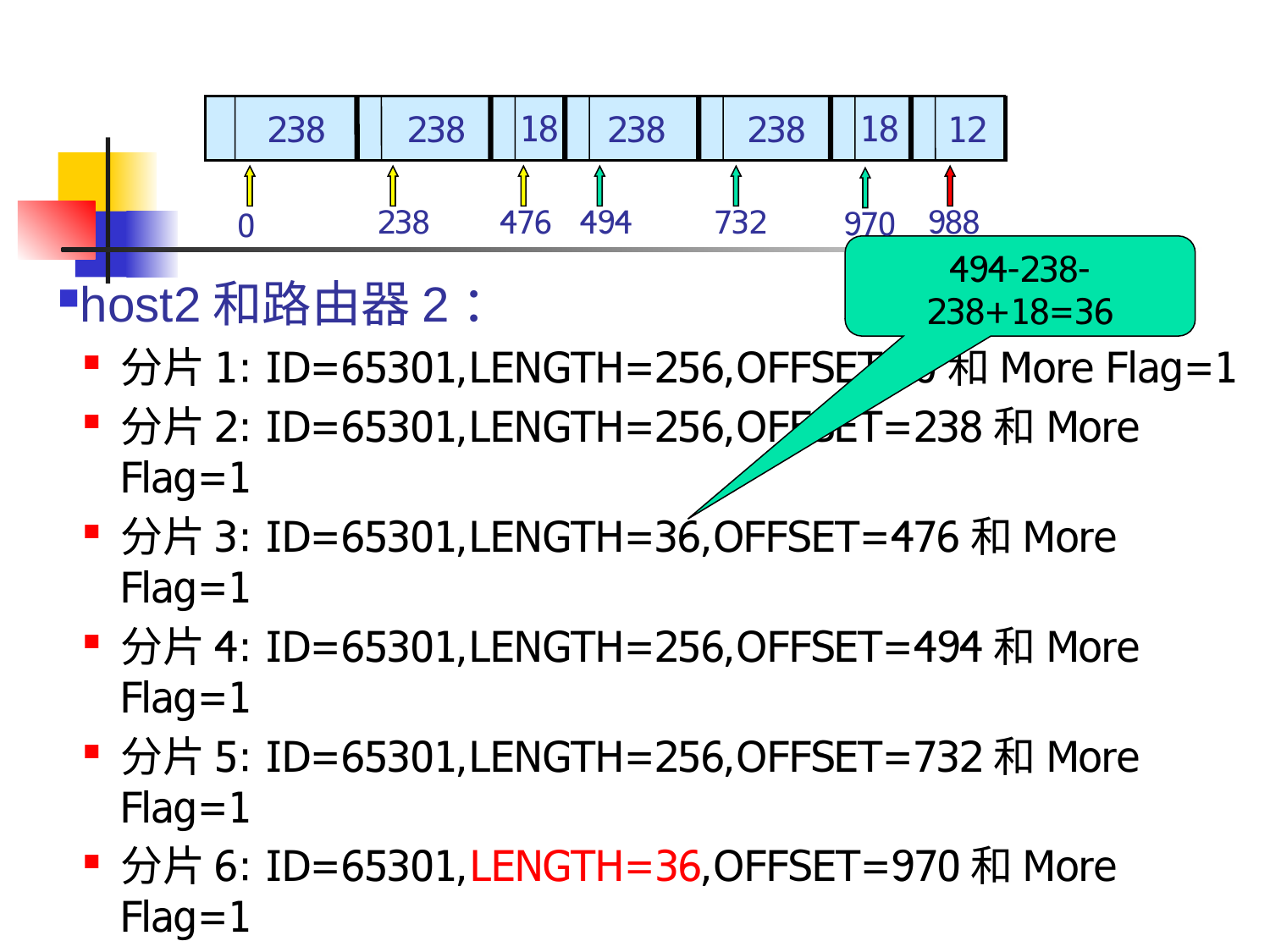

18
18
238
238
238
238
12

238
476
494
732
988
970
0
494-238-238+18=36
host2和路由器2：
分片1: ID=65301,LENGTH=256,OFFSET=0和More Flag=1
分片2: ID=65301,LENGTH=256,OFFSET=238和More Flag=1
分片3: ID=65301,LENGTH=36,OFFSET=476和More Flag=1
分片4: ID=65301,LENGTH=256,OFFSET=494和More Flag=1
分片5: ID=65301,LENGTH=256,OFFSET=732和More Flag=1
分片6: ID=65301,LENGTH=36,OFFSET=970和More Flag=1
分片7: ID=65301,LENGTH=30,OFFSET=988和More Flag=0